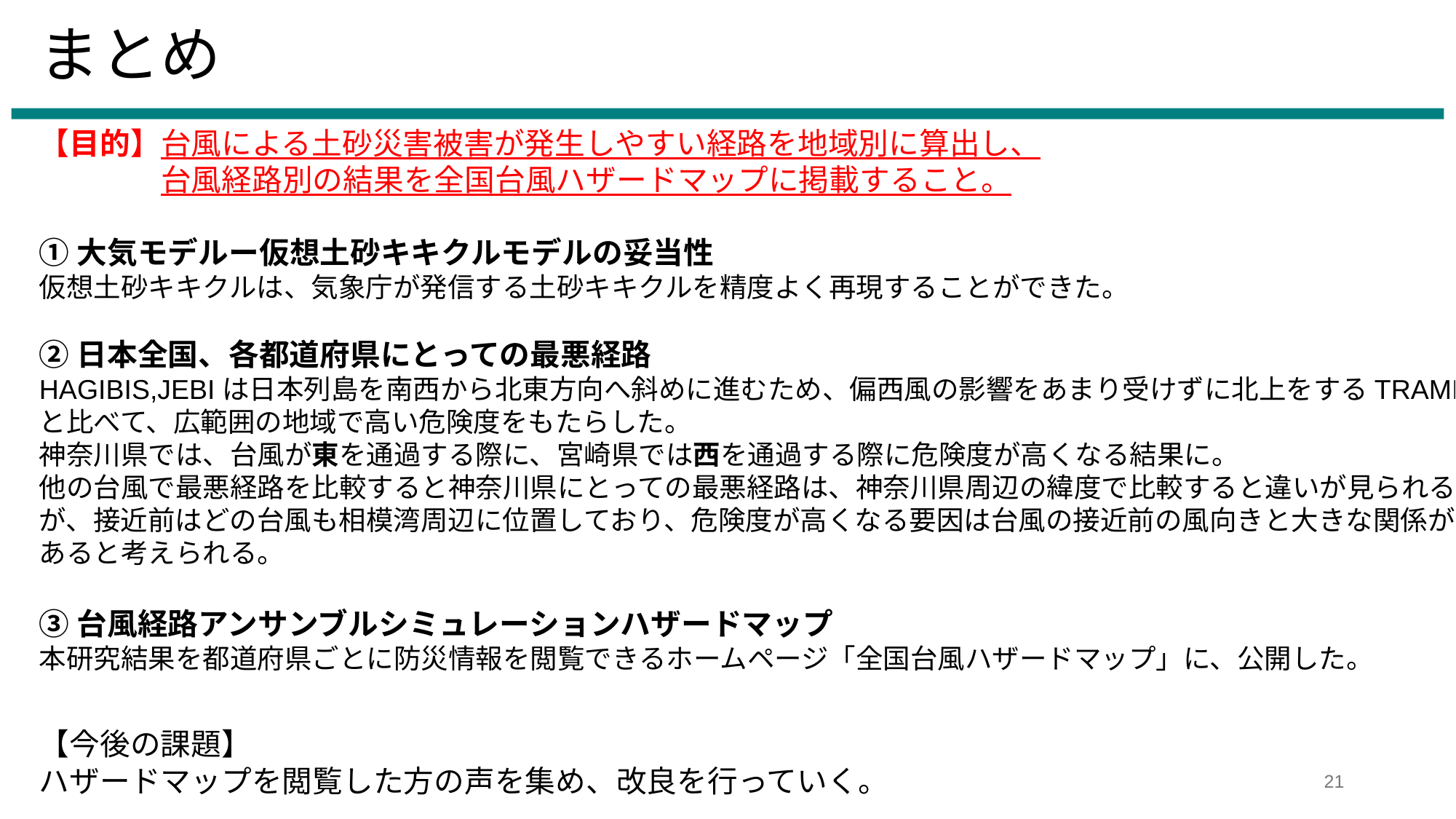

まとめ

【目的】台風による土砂災害被害が発生しやすい経路を地域別に算出し、
　　　　台風経路別の結果を全国台風ハザードマップに掲載すること。

①大気モデルー仮想土砂キキクルモデルの妥当性
仮想土砂キキクルは、気象庁が発信する土砂キキクルを精度よく再現することができた。

②日本全国、各都道府県にとっての最悪経路
HAGIBIS,JEBIは日本列島を南西から北東方向へ斜めに進むため、偏西風の影響をあまり受けずに北上をするTRAMIと比べて、広範囲の地域で高い危険度をもたらした。
神奈川県では、台風が東を通過する際に、宮崎県では西を通過する際に危険度が高くなる結果に。
他の台風で最悪経路を比較すると神奈川県にとっての最悪経路は、神奈川県周辺の緯度で比較すると違いが見られるが、接近前はどの台風も相模湾周辺に位置しており、危険度が高くなる要因は台風の接近前の風向きと大きな関係があると考えられる。

③台風経路アンサンブルシミュレーションハザードマップ
本研究結果を都道府県ごとに防災情報を閲覧できるホームページ「全国台風ハザードマップ」に、公開した。

【今後の課題】
ハザードマップを閲覧した方の声を集め、改良を行っていく。
21